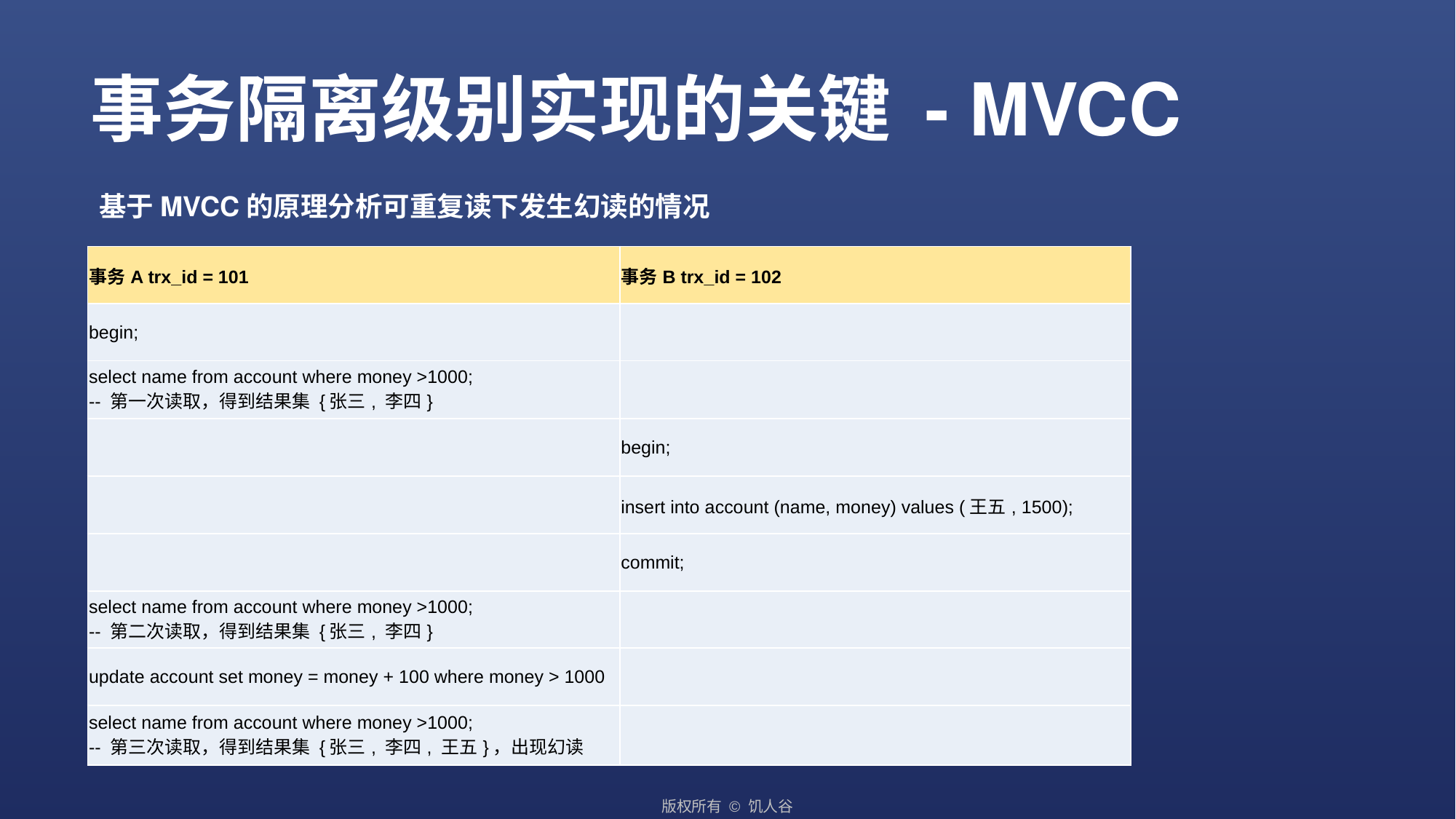

事务隔离级别实现的关键 - MVCC
基于MVCC的原理分析可重复读下发生幻读的情况
| 事务A trx\_id = 101 | 事务B trx\_id = 102 |
| --- | --- |
| begin; |  |
| select name from account where money >1000; -- 第一次读取，得到结果集 {张三, 李四} |  |
|  | begin; |
|  | insert into account (name, money) values (王五, 1500); |
|  | commit; |
| select name from account where money >1000; -- 第二次读取，得到结果集 {张三, 李四} |  |
| update account set money = money + 100 where money > 1000 |  |
| select name from account where money >1000; -- 第三次读取，得到结果集 {张三, 李四, 王五}，出现幻读 |  |